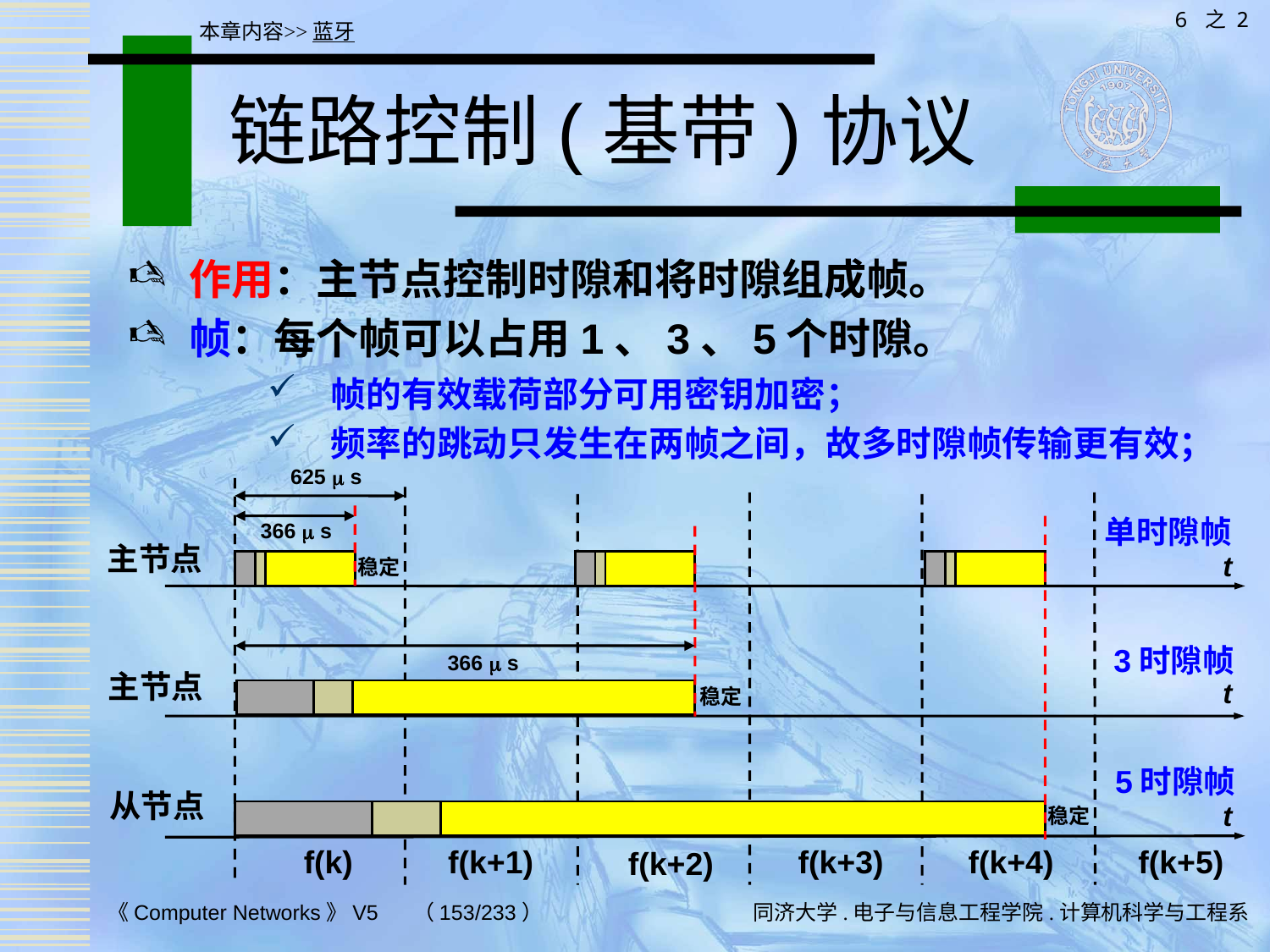

6 之 2
本章内容>>蓝牙
# 链路控制(基带)协议
作用：主节点控制时隙和将时隙组成帧。
帧：每个帧可以占用1、3、5个时隙。
帧的有效载荷部分可用密钥加密；
频率的跳动只发生在两帧之间，故多时隙帧传输更有效；
625 μ s

单时隙帧
366 μ s

主节点
t
稳定
|  |  |  |
| --- | --- | --- |
|  |  |  |
| --- | --- | --- |
|  |  |  |
| --- | --- | --- |

3时隙帧
366 μ s

主节点
t
稳定
|  |  |  |
| --- | --- | --- |

5时隙帧
 从节点
t
稳定
|  |  |  |
| --- | --- | --- |

f(k)
f(k+1)
f(k+3)
f(k+4)
f(k+5)
f(k+2)